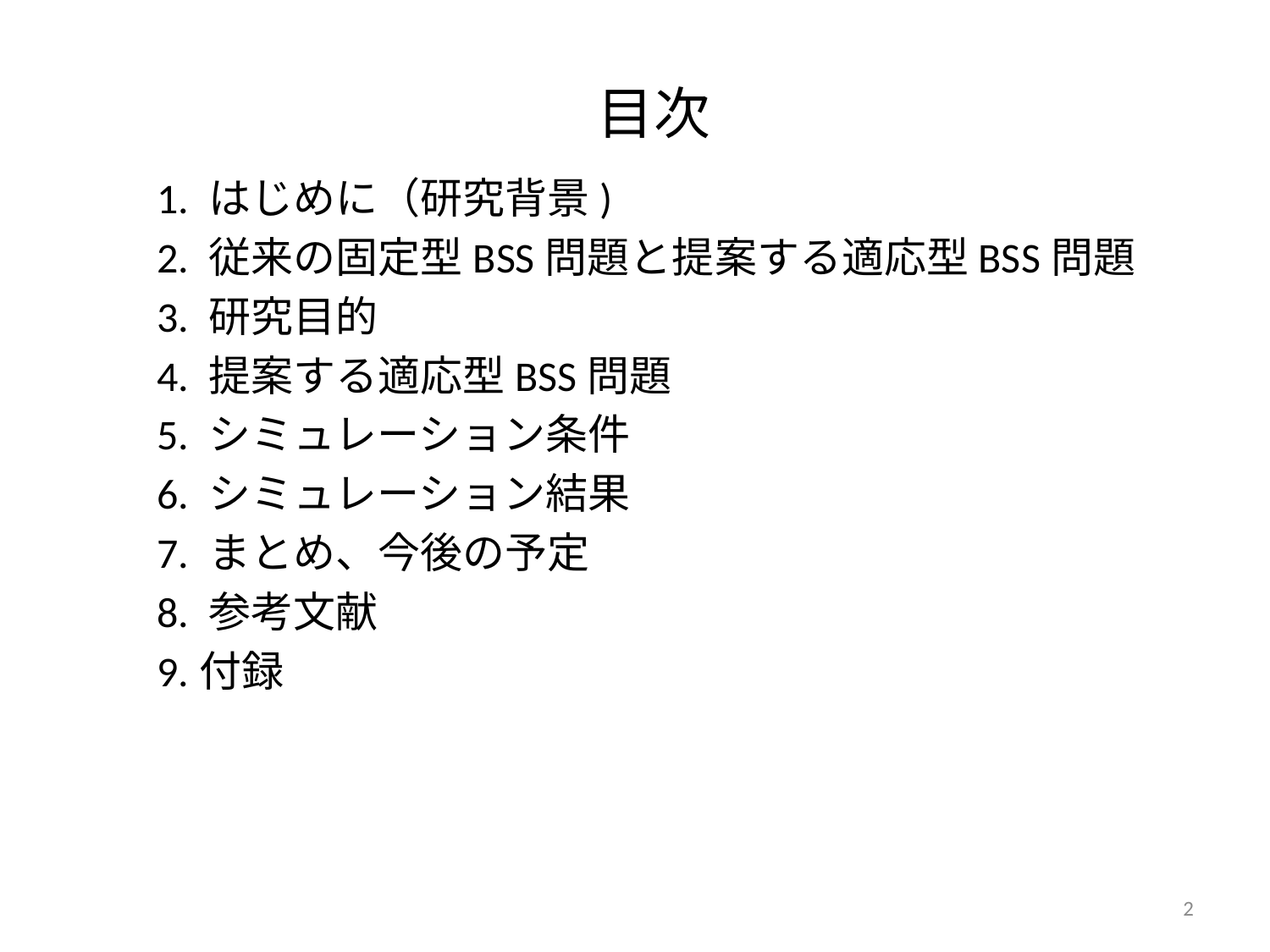

# 目次
 1. はじめに（研究背景)
 2. 従来の固定型BSS問題と提案する適応型BSS問題
 3. 研究目的
 4. 提案する適応型BSS問題
 5. シミュレーション条件
 6. シミュレーション結果
 7. まとめ、今後の予定
 8. 参考文献
 9.付録

2